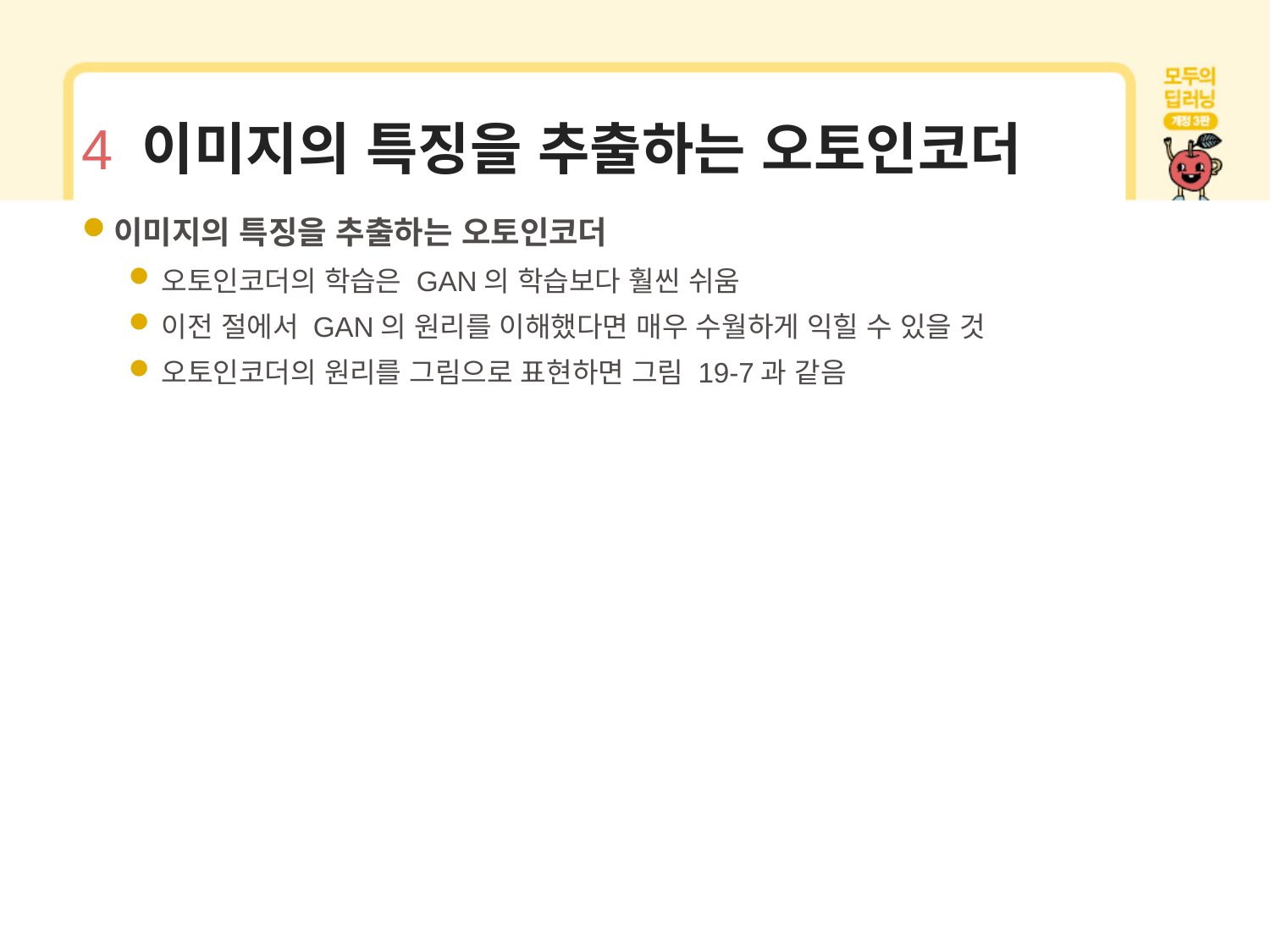

# 4 이미지의 특징을 추출하는 오토인코더
이미지의 특징을 추출하는 오토인코더
오토인코더의 학습은 GAN의 학습보다 훨씬 쉬움
이전 절에서 GAN의 원리를 이해했다면 매우 수월하게 익힐 수 있을 것
오토인코더의 원리를 그림으로 표현하면 그림 19-7과 같음